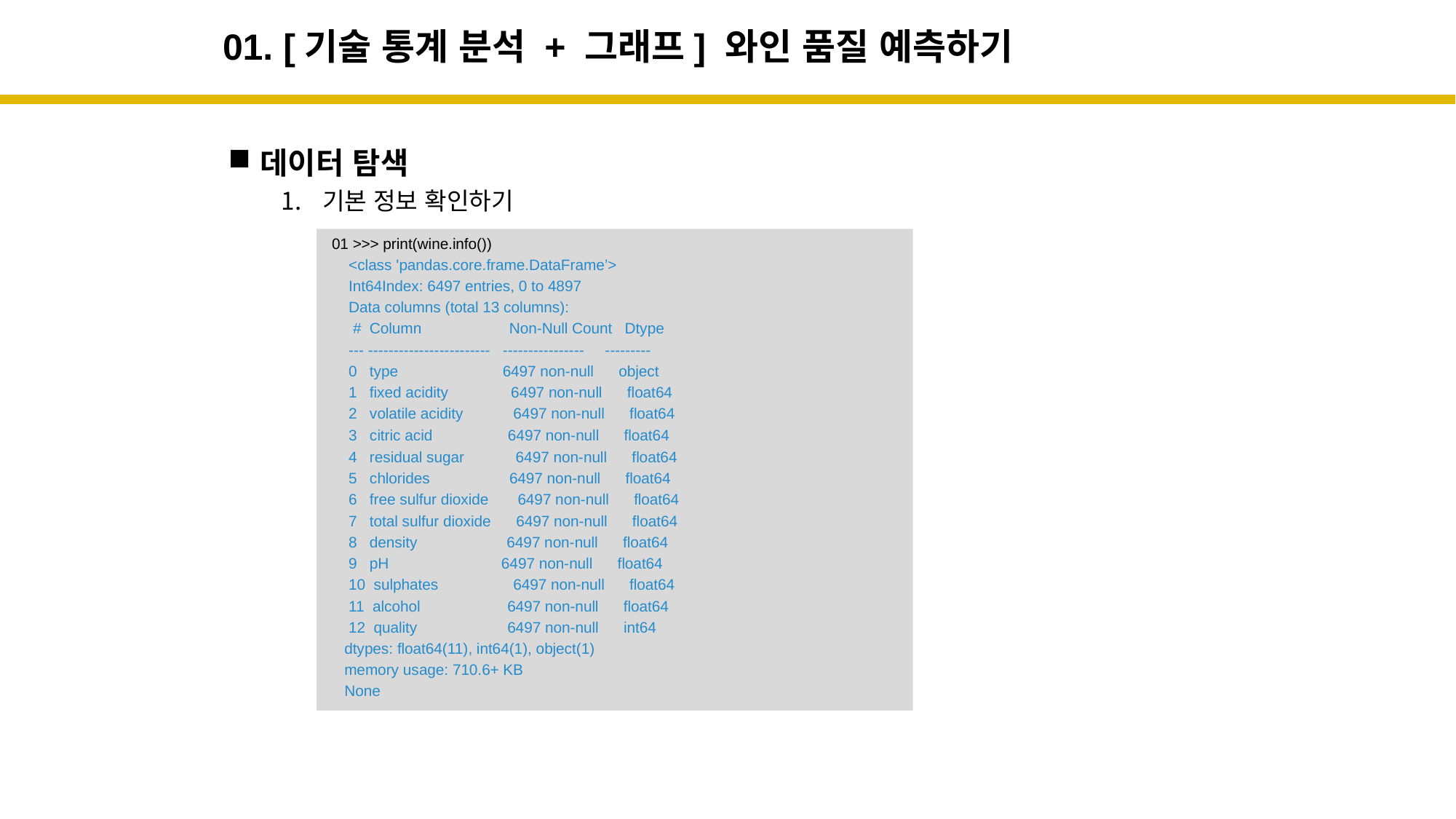

# 01. [기술 통계 분석 + 그래프] 와인 품질 예측하기
데이터 탐색
기본 정보 확인하기

전체 샘플은 6,497개이고 속성을 나타내는 열은 13개, 각 속성의 이름은 type부터 quality까지
속성 중에서 실수 타입(float64)은 11개, 정수 타입(int64)은 1개(quality), 객체 타입(object)이 1개(type)
독립 변수(x)는 type부터 alcohol 까지 12개, 종속 변수(y)는 1개(quality)

01 >>> print(wine.info())
    <class 'pandas.core.frame.DataFrame’>
    Int64Index: 6497 entries, 0 to 4897
    Data columns (total 13 columns):
     #  Column                     Non-Null Count   Dtype
    --- ------------------------   ----------------     ---------
    0   type                         6497 non-null      object
    1   fixed acidity               6497 non-null      float64
    2   volatile acidity            6497 non-null      float64
    3   citric acid                  6497 non-null      float64
    4   residual sugar             6497 non-null      float64
    5   chlorides                   6497 non-null      float64
    6   free sulfur dioxide       6497 non-null      float64
    7   total sulfur dioxide      6497 non-null      float64
    8   density                      6497 non-null      float64
    9   pH                           6497 non-null      float64
    10  sulphates                  6497 non-null      float64
    11  alcohol                     6497 non-null      float64
    12  quality                      6497 non-null      int64
   dtypes: float64(11), int64(1), object(1)
   memory usage: 710.6+ KB
   None